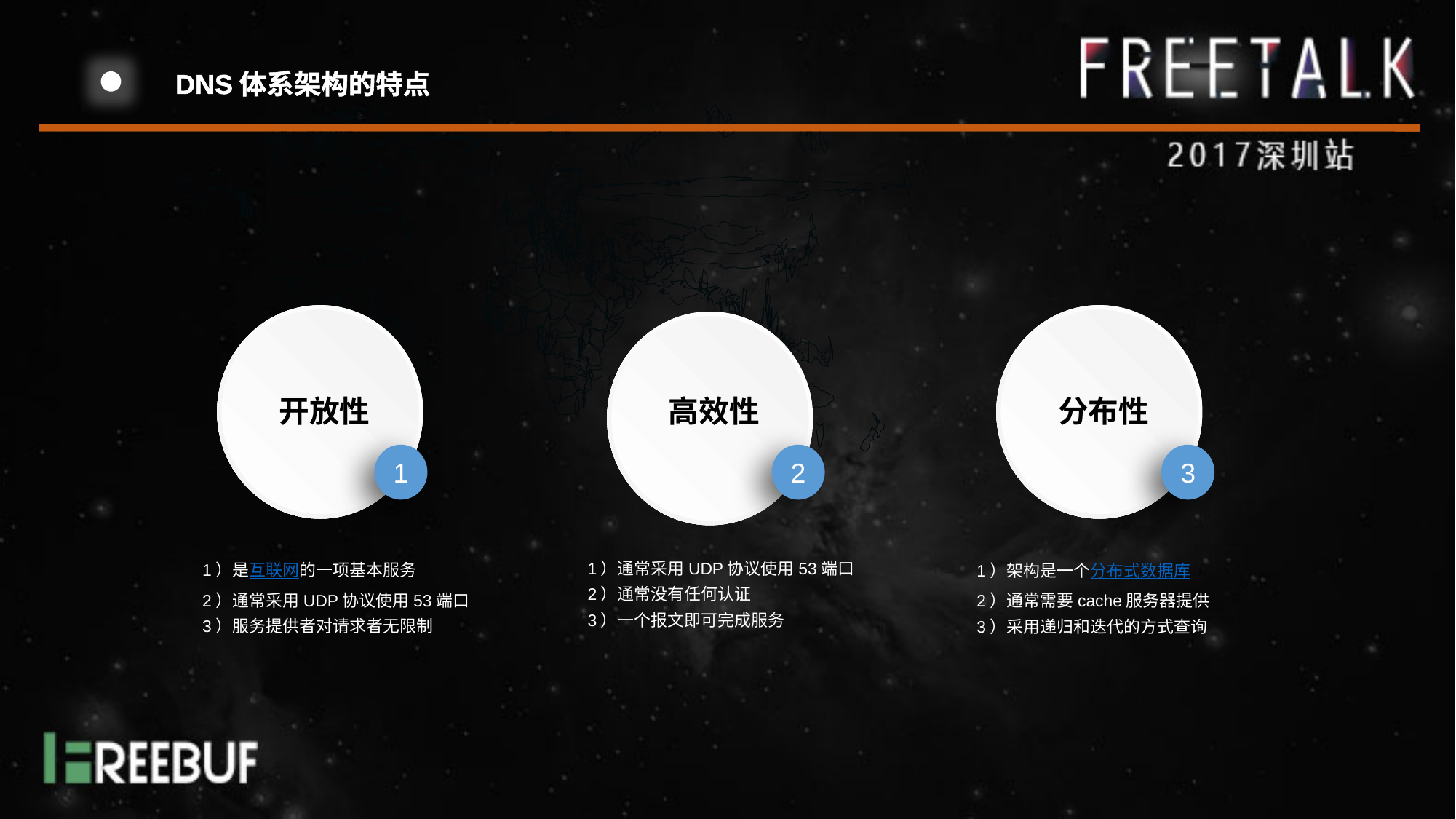

DNS体系架构的特点

开放性
高效性
分布性
1
2
3
1）通常采用UDP协议使用53端口
2）通常没有任何认证
3）一个报文即可完成服务
1）是互联网的一项基本服务
2）通常采用UDP协议使用53端口
3）服务提供者对请求者无限制
1）架构是一个分布式数据库
2）通常需要cache服务器提供
3）采用递归和迭代的方式查询